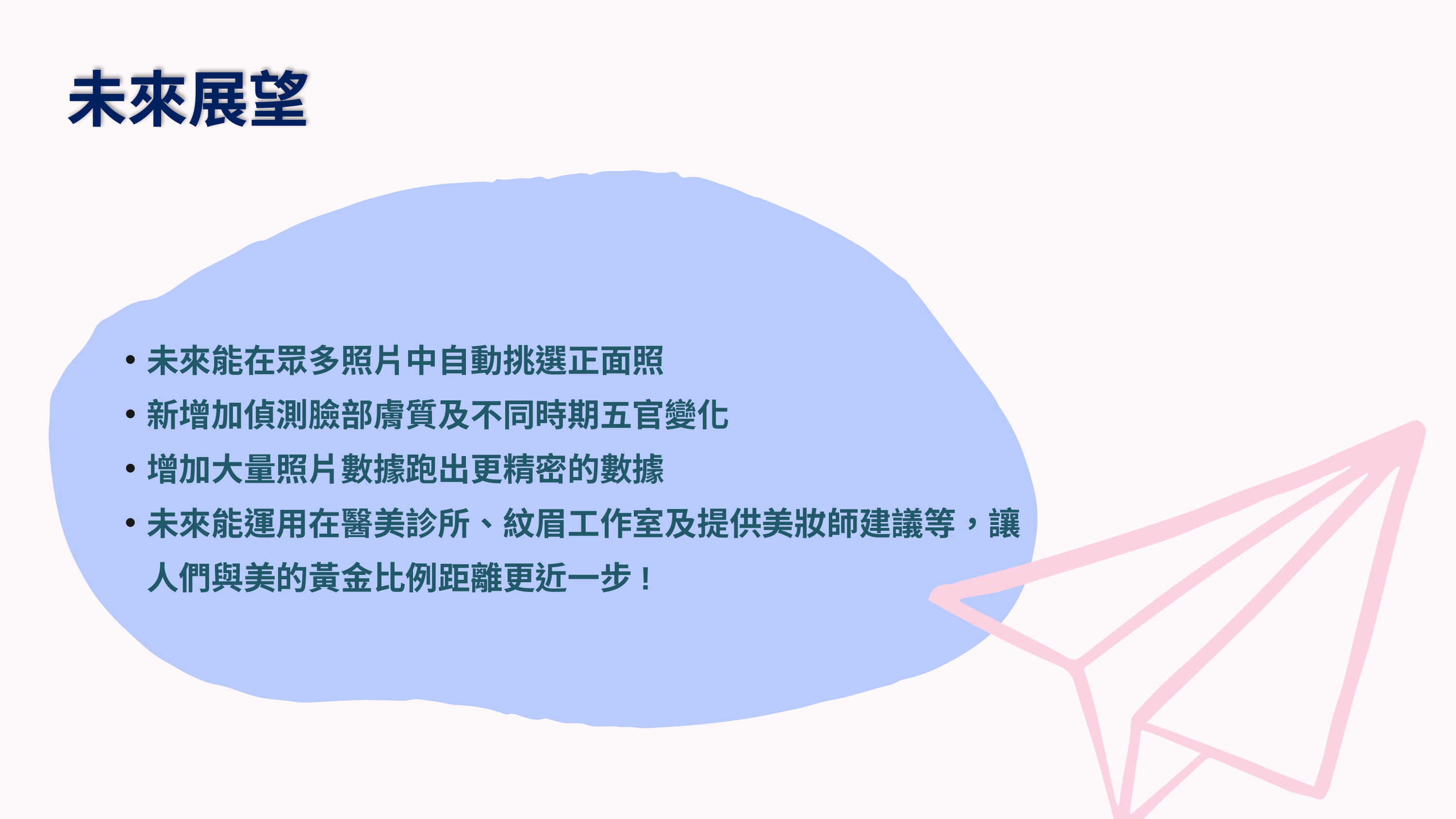

未來展望

未來能在眾多照片中自動挑選正面照
新增加偵測臉部膚質及不同時期五官變化
增加大量照片數據跑出更精密的數據
未來能運用在醫美診所、紋眉工作室及提供美妝師建議等，讓人們與美的黃金比例距離更近一步!